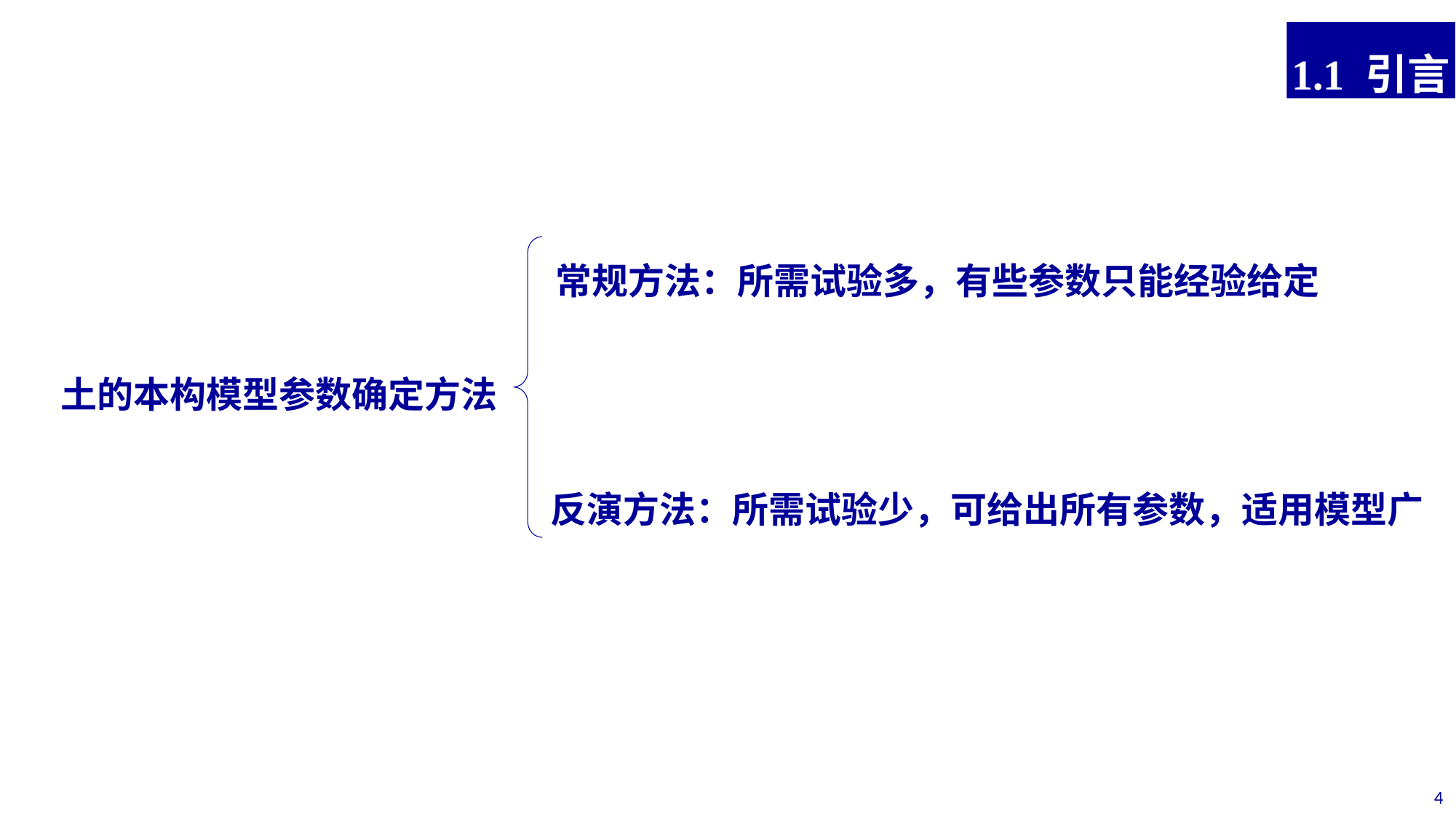

1.1 引言

常规方法：所需试验多，有些参数只能经验给定
土的本构模型参数确定方法
反演方法：所需试验少，可给出所有参数，适用模型广
4